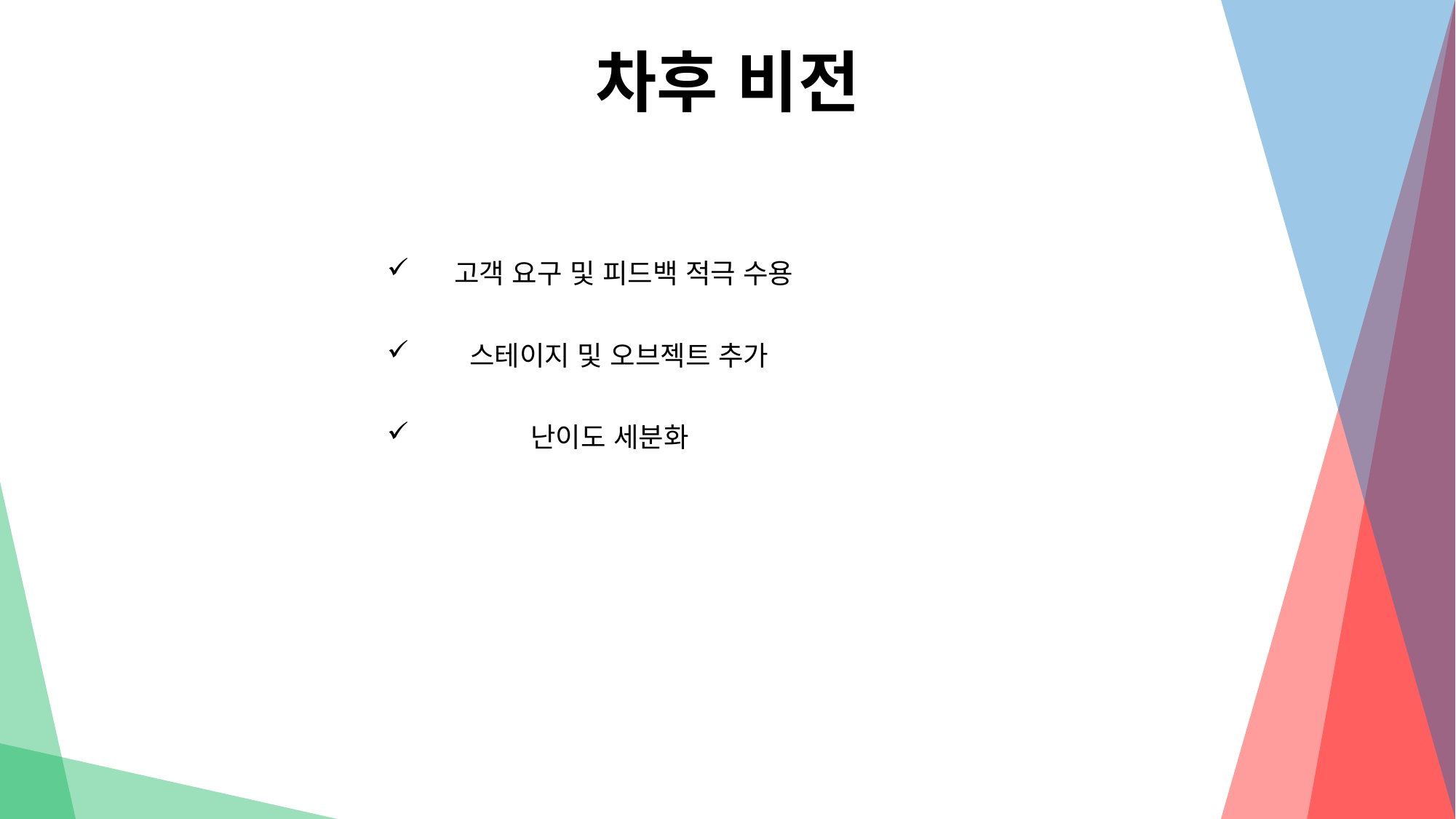

차후 비전
     고객 요구 및 피드백 적극 수용
       스테이지 및 오브젝트 추가
               난이도 세분화